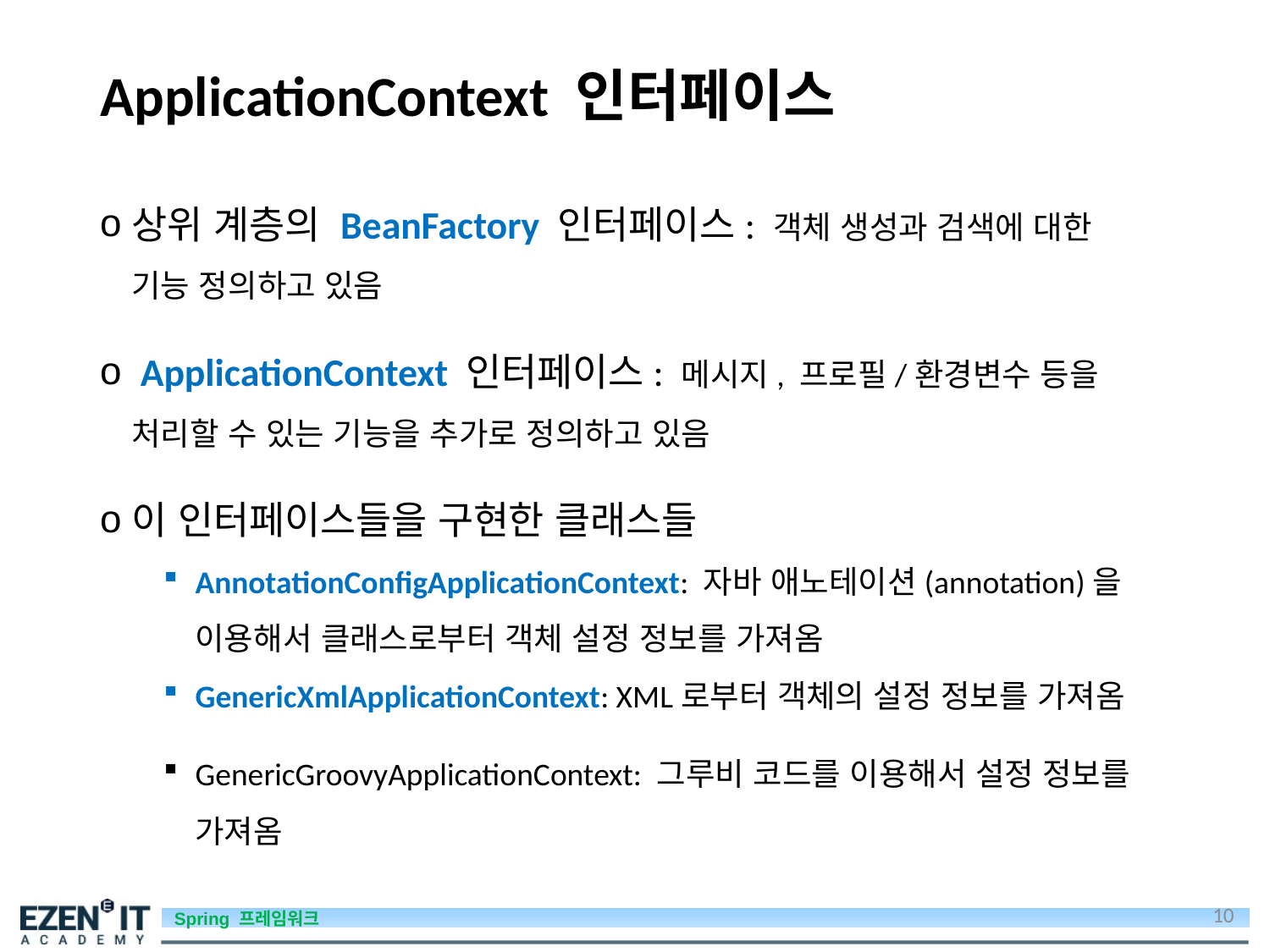

# ApplicationContext 인터페이스
상위 계층의 BeanFactory 인터페이스: 객체 생성과 검색에 대한      기능 정의하고 있음
 ApplicationContext 인터페이스: 메시지, 프로필/환경변수 등을         처리할 수 있는 기능을 추가로 정의하고 있음
이 인터페이스들을 구현한 클래스들
AnnotationConfigApplicationContext: 자바 애노테이션(annotation)을    이용해서 클래스로부터 객체 설정 정보를 가져옴
GenericXmlApplicationContext: XML로부터 객체의 설정 정보를 가져옴
GenericGroovyApplicationContext: 그루비 코드를 이용해서 설정 정보를 가져옴
10